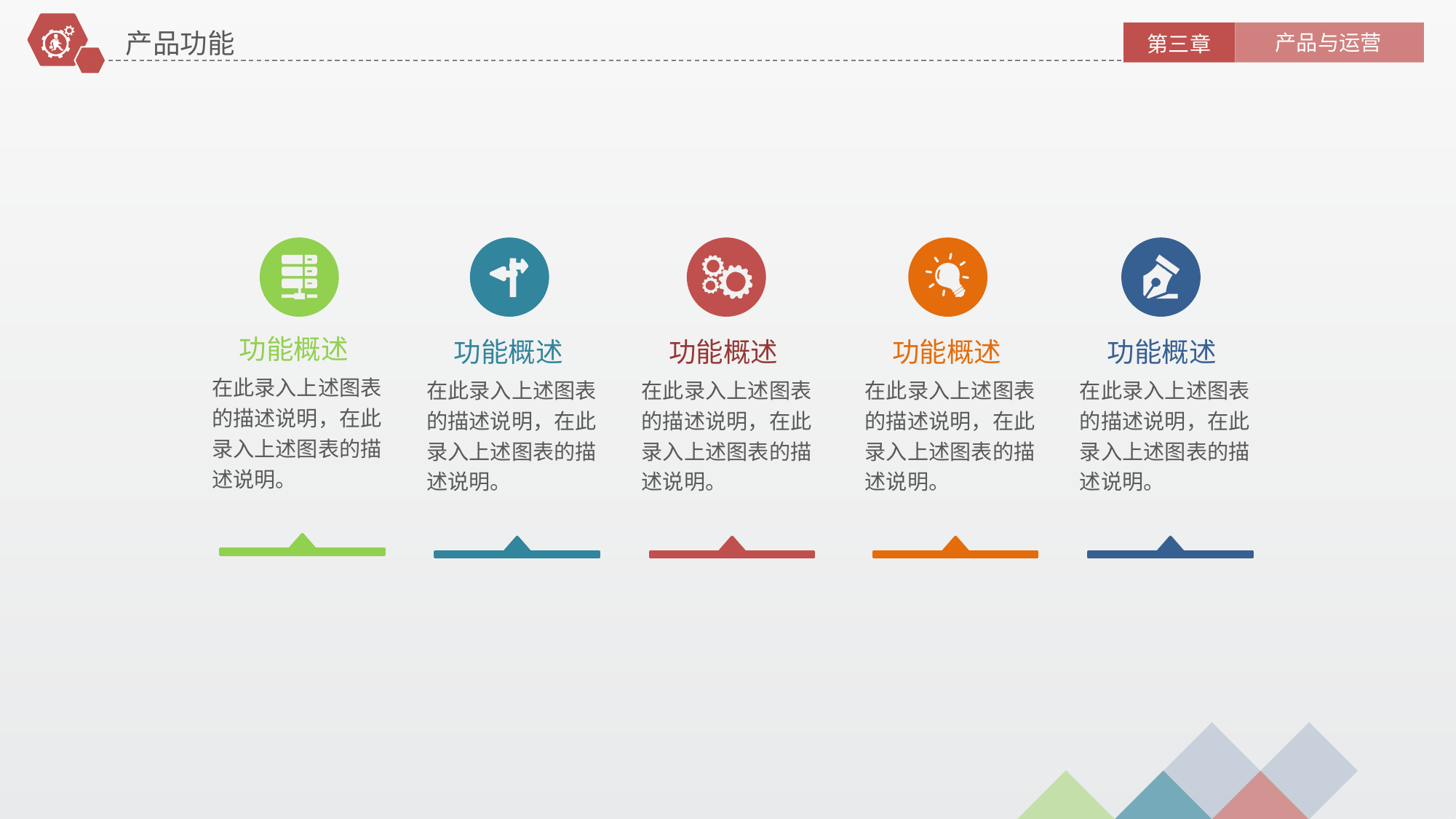

产品功能

产品与运营
第三章

功能概述
功能概述
功能概述
功能概述
功能概述
在此录入上述图表的描述说明，在此录入上述图表的描述说明。
在此录入上述图表的描述说明，在此录入上述图表的描述说明。
在此录入上述图表的描述说明，在此录入上述图表的描述说明。
在此录入上述图表的描述说明，在此录入上述图表的描述说明。
在此录入上述图表的描述说明，在此录入上述图表的描述说明。